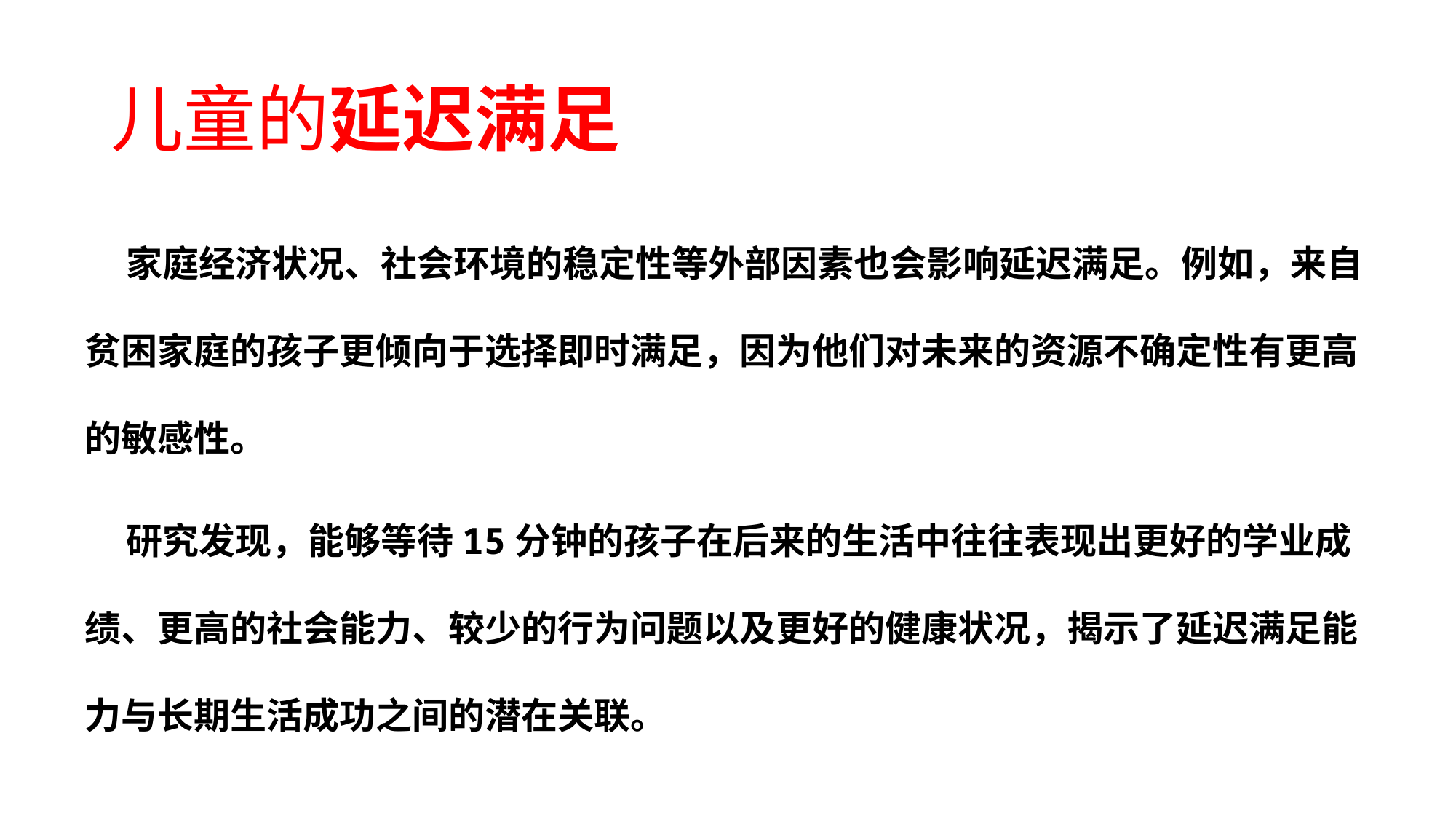

# 儿童的延迟满足
    家庭经济状况、社会环境的稳定性等外部因素也会影响延迟满足。例如，来自贫困家庭的孩子更倾向于选择即时满足，因为他们对未来的资源不确定性有更高的敏感性。
    研究发现，能够等待15分钟的孩子在后来的生活中往往表现出更好的学业成绩、更高的社会能力、较少的行为问题以及更好的健康状况，揭示了延迟满足能力与长期生活成功之间的潜在关联。